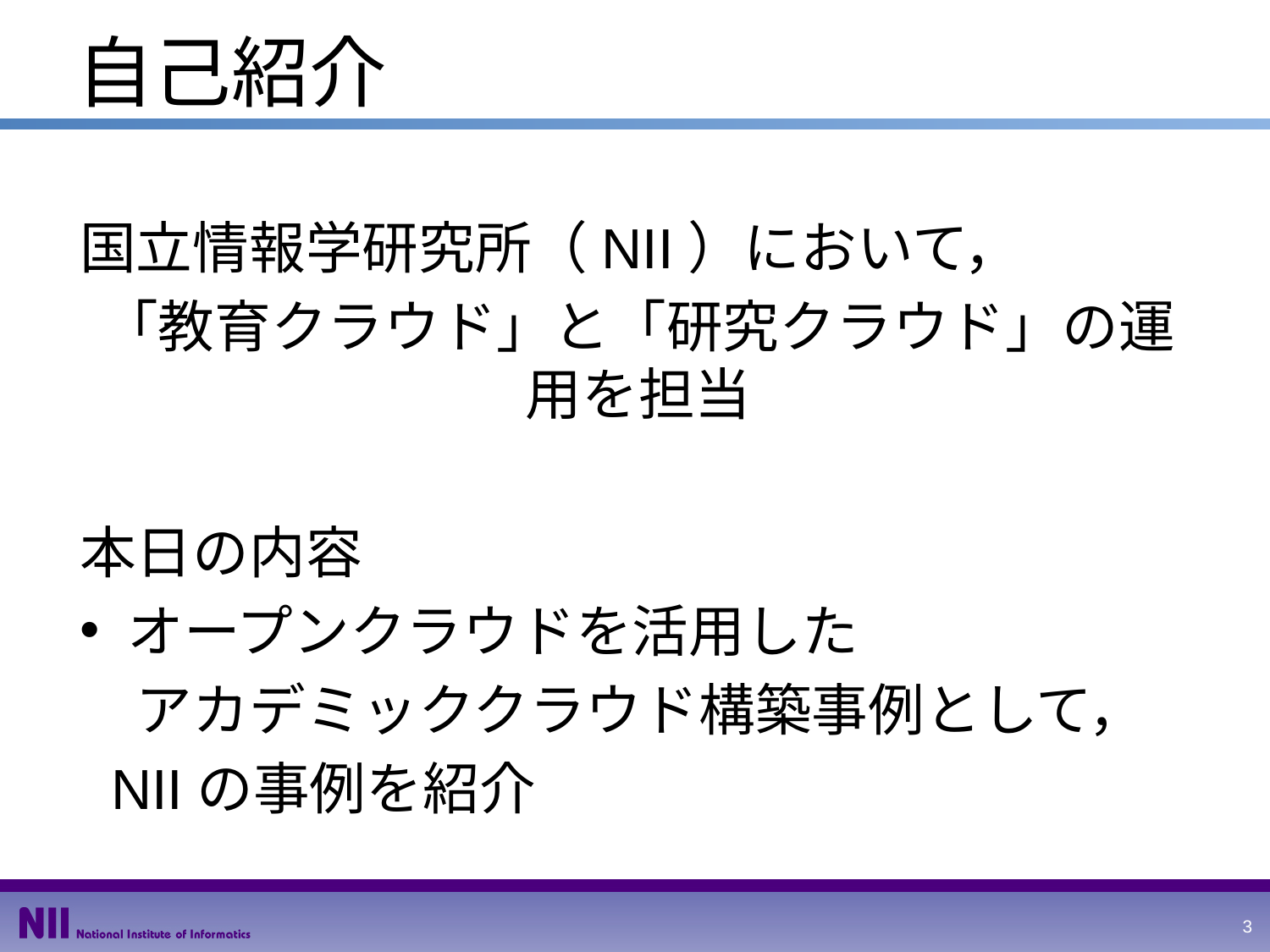

# 自己紹介
国立情報学研究所（NII）において，
「教育クラウド」と「研究クラウド」の運用を担当

本日の内容
オープンクラウドを活用した
　アカデミッククラウド構築事例として，
  NIIの事例を紹介
3